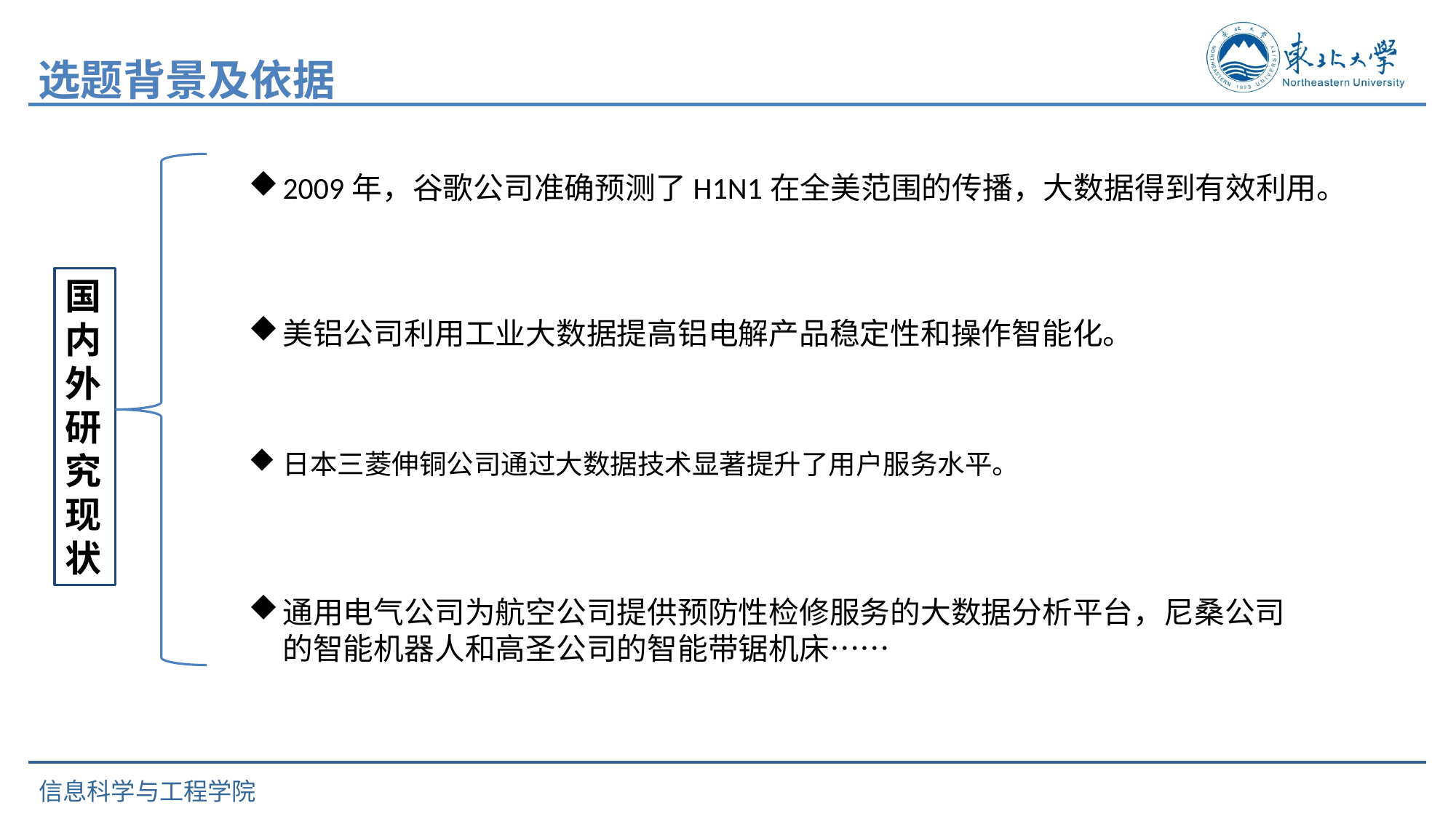

选题背景及依据

2009年，谷歌公司准确预测了H1N1在全美范围的传播，大数据得到有效利用。
国内外研究现状
美铝公司利用工业大数据提高铝电解产品稳定性和操作智能化。
日本三菱伸铜公司通过大数据技术显著提升了用户服务水平。

通用电气公司为航空公司提供预防性检修服务的大数据分析平台，尼桑公司的智能机器人和高圣公司的智能带锯机床……